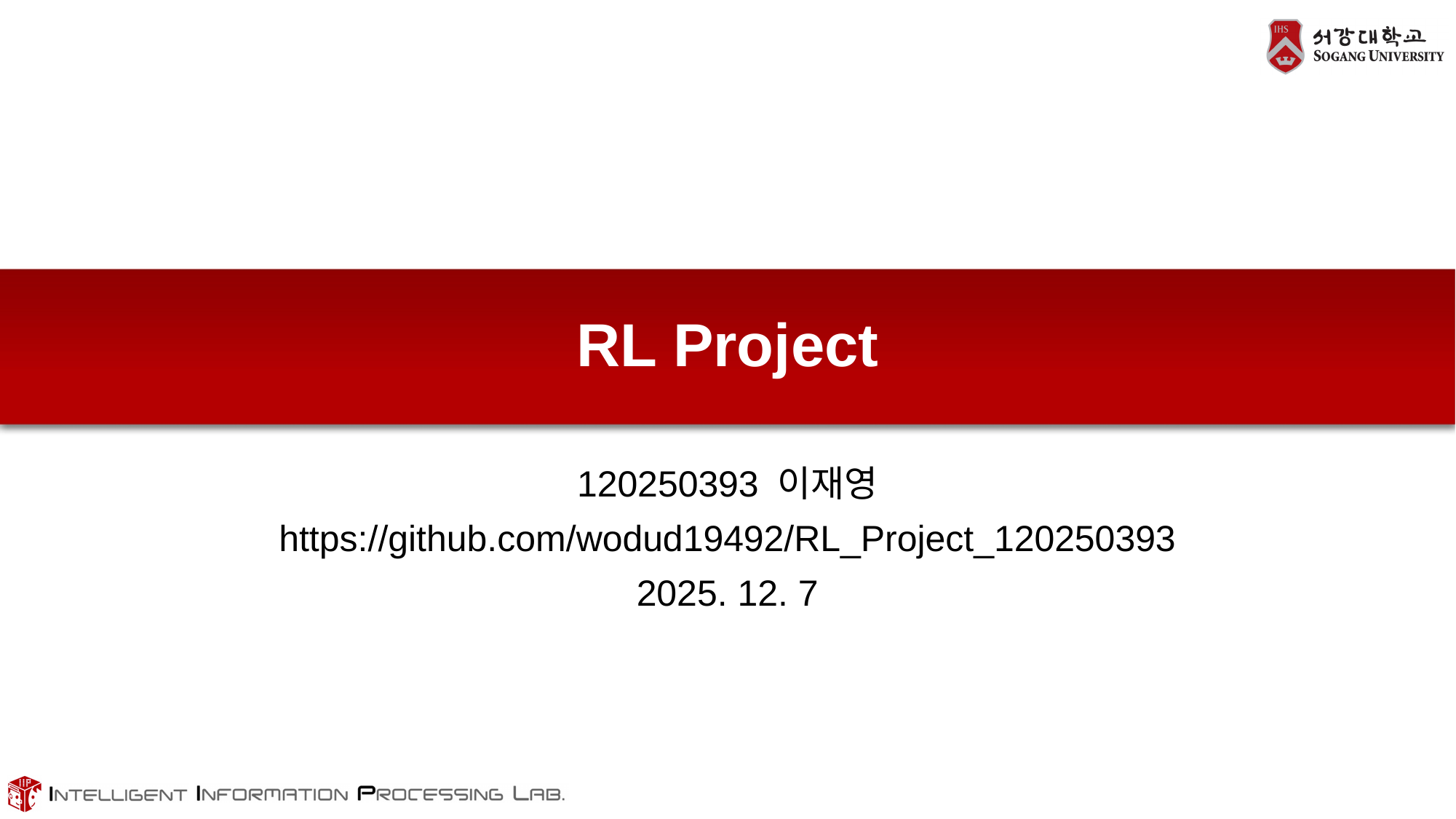

# RL Project
120250393 이재영
https://github.com/wodud19492/RL_Project_120250393
2025. 12. 7